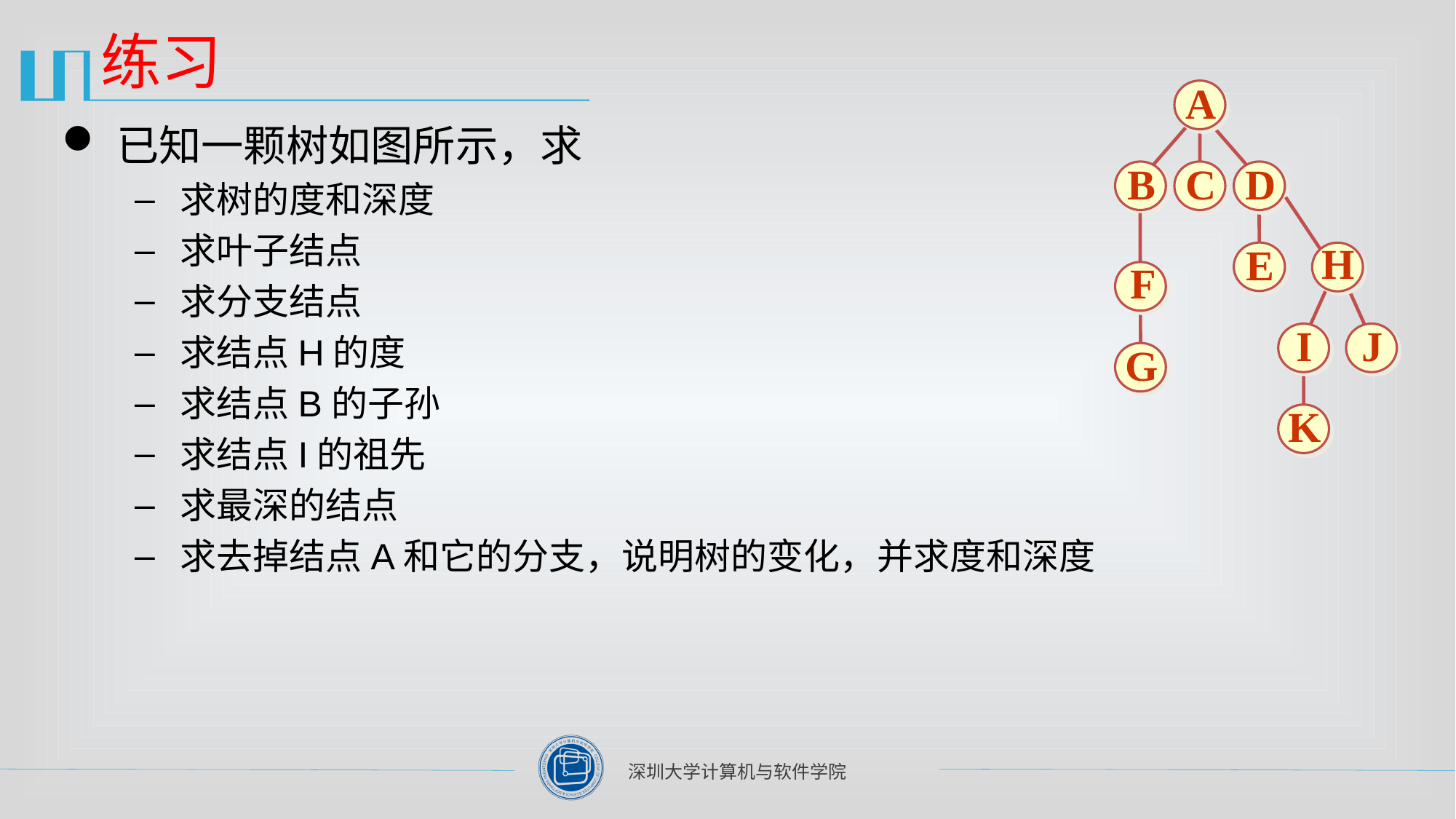

# 练习
A

B
C
D

H

I
J

K

E

F

G

已知一颗树如图所示，求
求树的度和深度
求叶子结点
求分支结点
求结点H的度
求结点B的子孙
求结点I的祖先
求最深的结点
求去掉结点A和它的分支，说明树的变化，并求度和深度

11